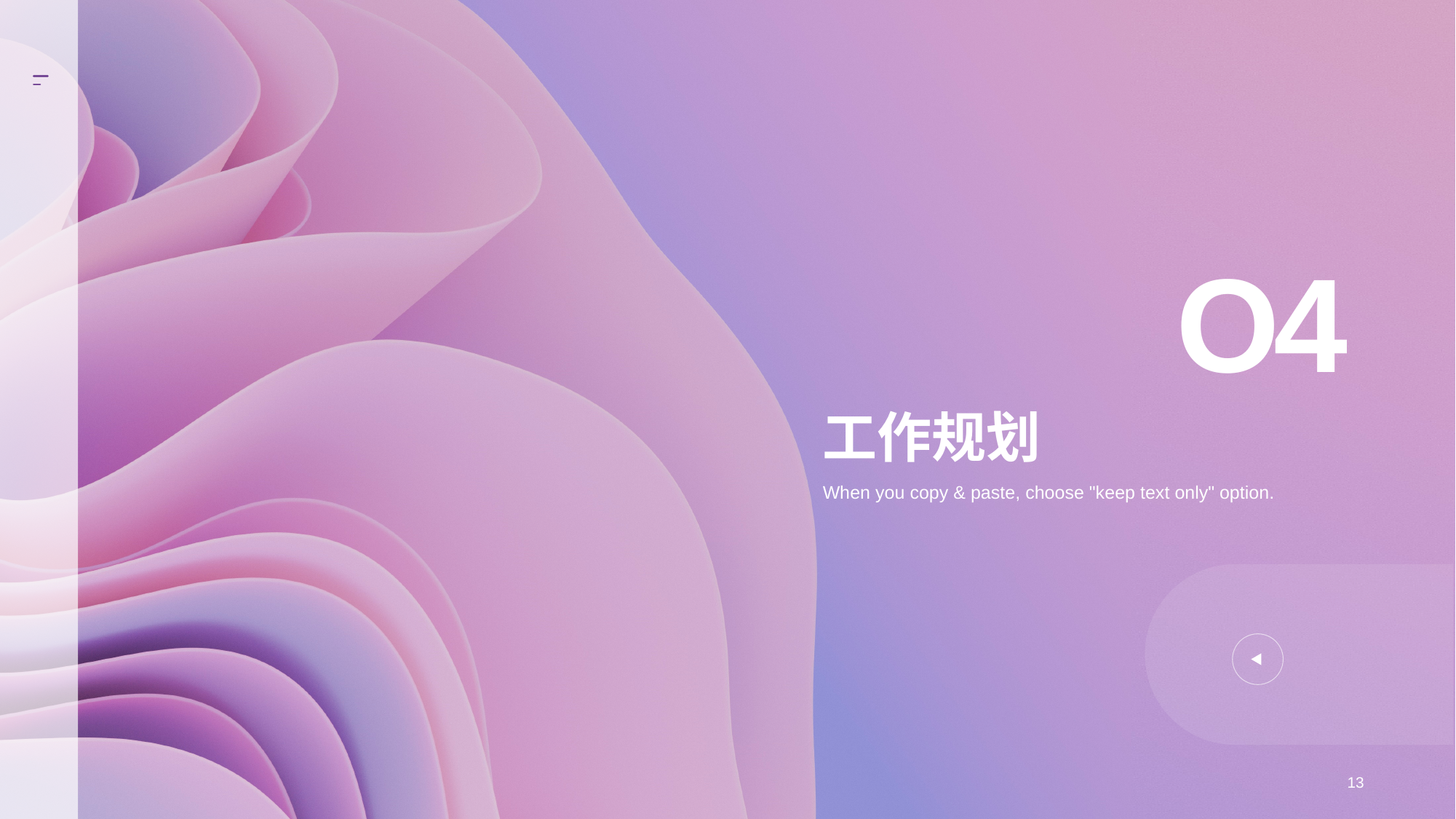

O4
# 工作规划
When you copy & paste, choose "keep text only" option.
13